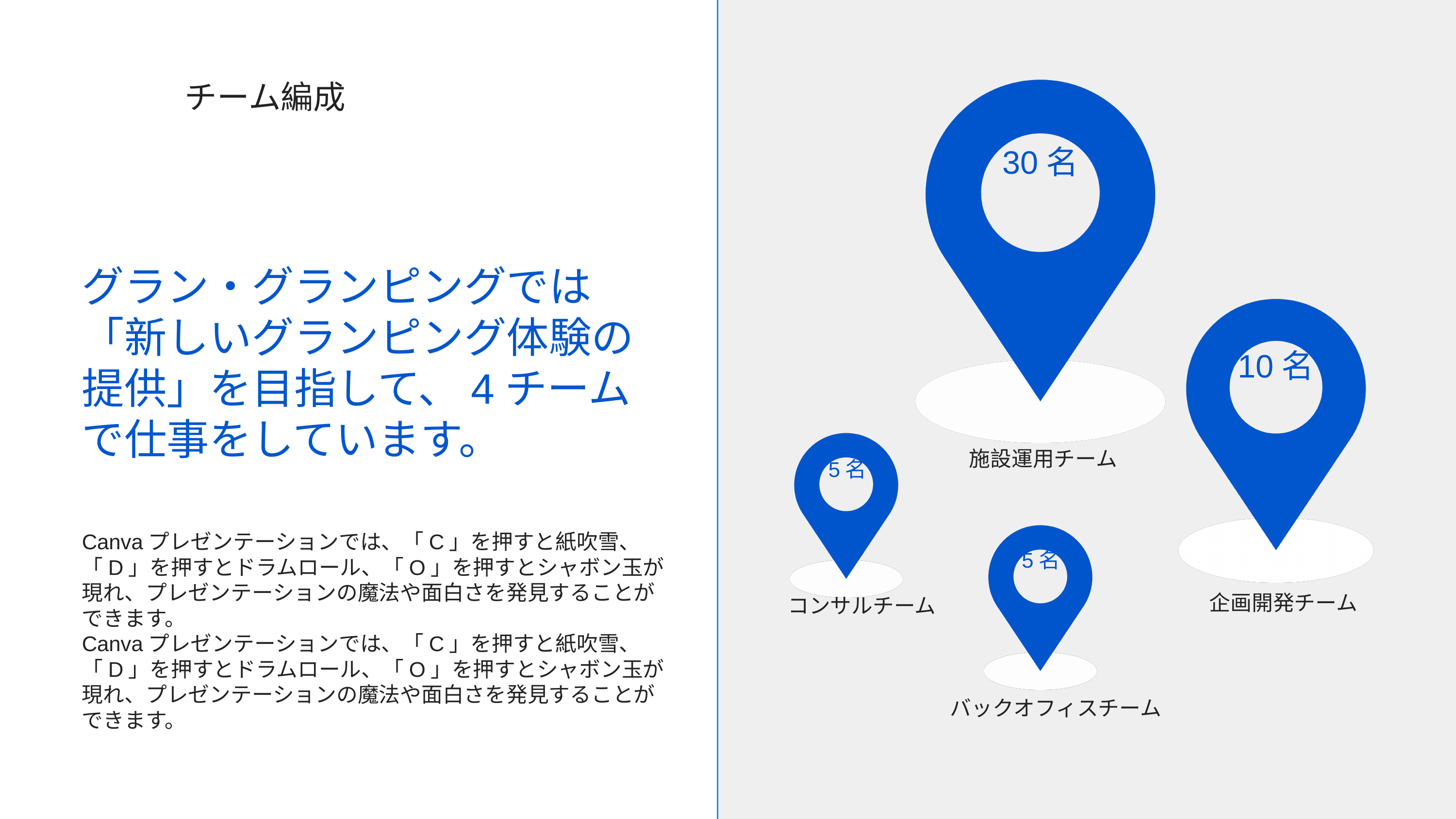

チーム編成
30名
グラン・グランピングでは
「新しいグランピング体験の提供」を目指して、4チームで仕事をしています。
Canvaプレゼンテーションでは、「C」を押すと紙吹雪、「D」を押すとドラムロール、「O」を押すとシャボン玉が現れ、プレゼンテーションの魔法や面白さを発見することができます。
Canvaプレゼンテーションでは、「C」を押すと紙吹雪、「D」を押すとドラムロール、「O」を押すとシャボン玉が現れ、プレゼンテーションの魔法や面白さを発見することができます。

10名

施設運用チーム
5名

5名
企画開発チーム
コンサルチーム
バックオフィスチーム